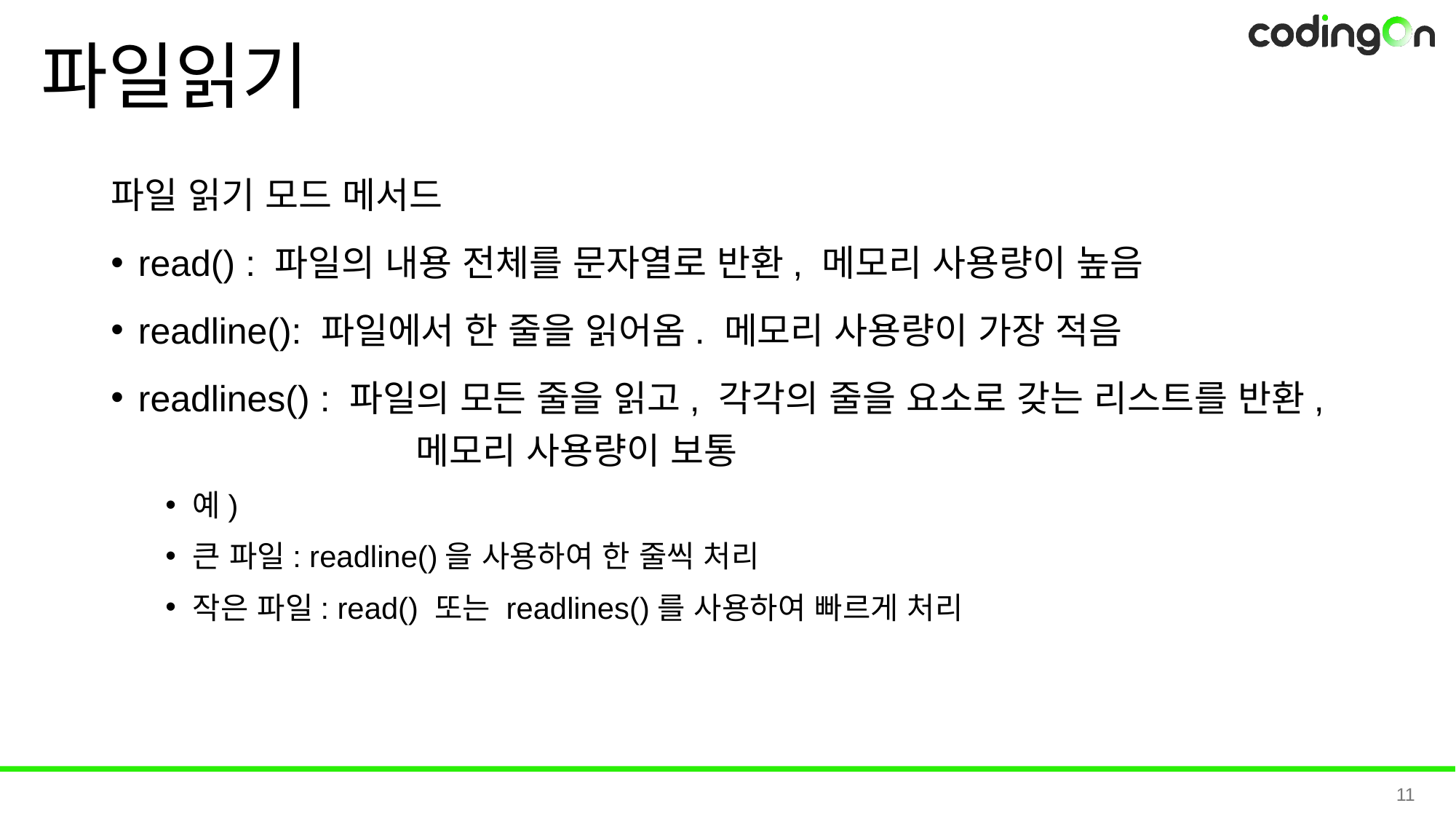

# 파일읽기
파일 읽기 모드 메서드
read() : 파일의 내용 전체를 문자열로 반환, 메모리 사용량이 높음
readline(): 파일에서 한 줄을 읽어옴. 메모리 사용량이 가장 적음
readlines() : 파일의 모든 줄을 읽고, 각각의 줄을 요소로 갖는 리스트를 반환,
		     메모리 사용량이 보통
예)
큰 파일: readline()을 사용하여 한 줄씩 처리
작은 파일: read() 또는 readlines()를 사용하여 빠르게 처리

11